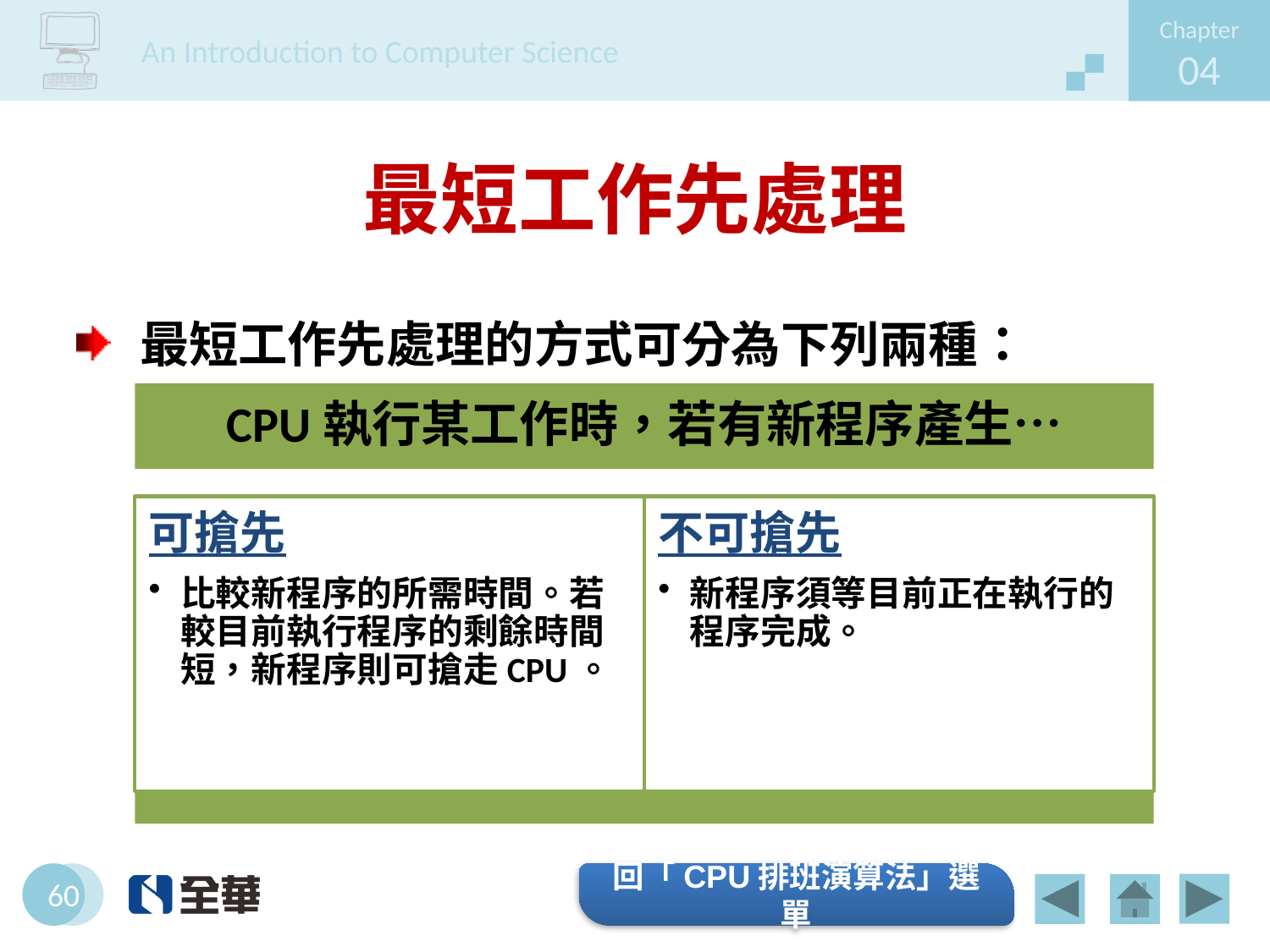

# 最短工作先處理
最短工作先處理的方式可分為下列兩種：
CPU執行某工作時，若有新程序產生…
可搶先
比較新程序的所需時間。若較目前執行程序的剩餘時間短，新程序則可搶走CPU。
不可搶先
新程序須等目前正在執行的程序完成。
回「CPU排班演算法」選單